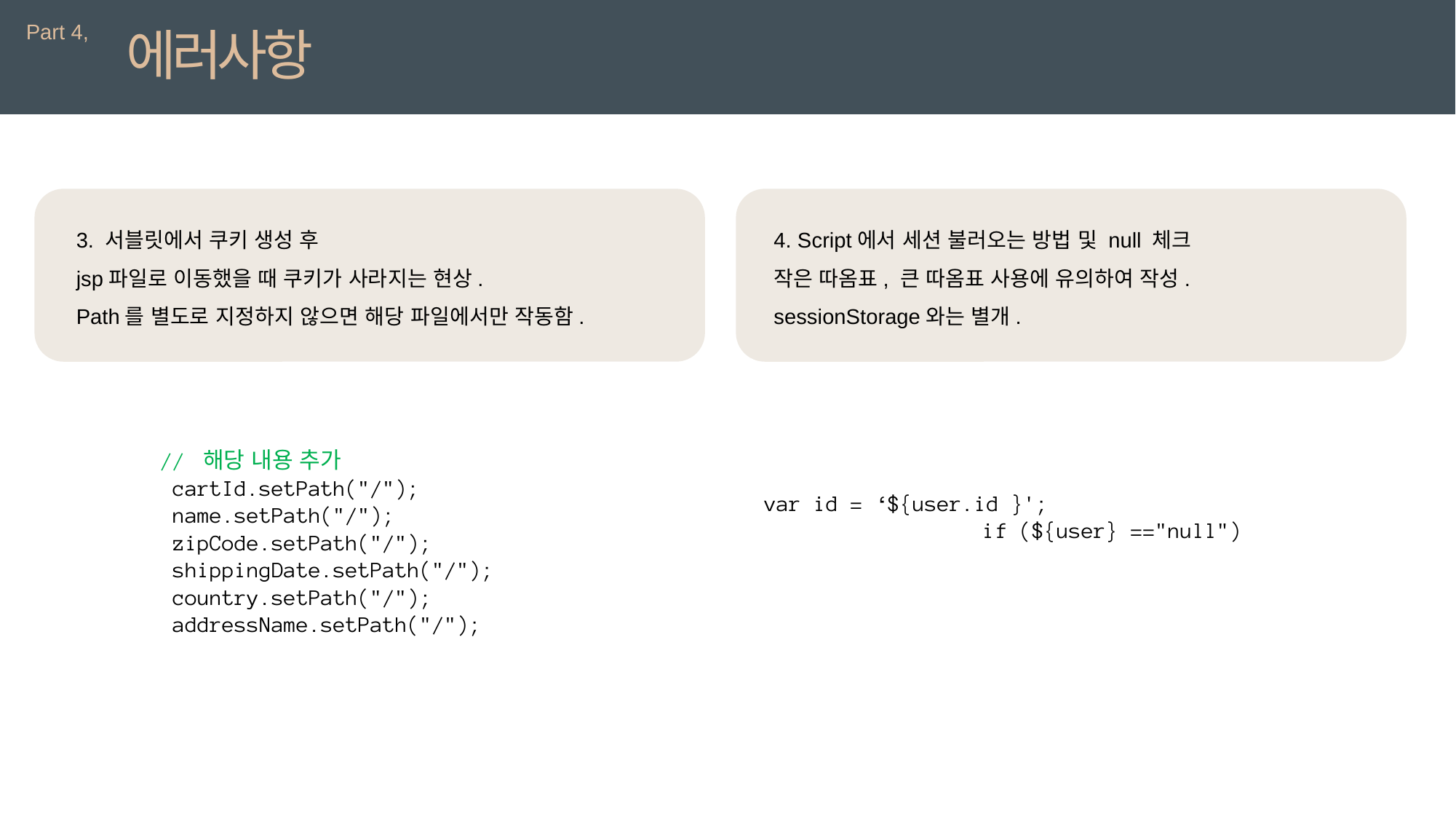

Part 4,
에러사항

4. Script에서 세션 불러오는 방법 및 null 체크
작은 따옴표, 큰 따옴표 사용에 유의하여 작성.
sessionStorage와는 별개.
3. 서블릿에서 쿠키 생성 후
jsp파일로 이동했을 때 쿠키가 사라지는 현상.
Path를 별도로 지정하지 않으면 해당 파일에서만 작동함.

// 해당 내용 추가
 cartId.setPath("/");
 name.setPath("/");
 zipCode.setPath("/");
 shippingDate.setPath("/");
 country.setPath("/");
 addressName.setPath("/");
var id = ‘${user.id }';
		if (${user} =="null")